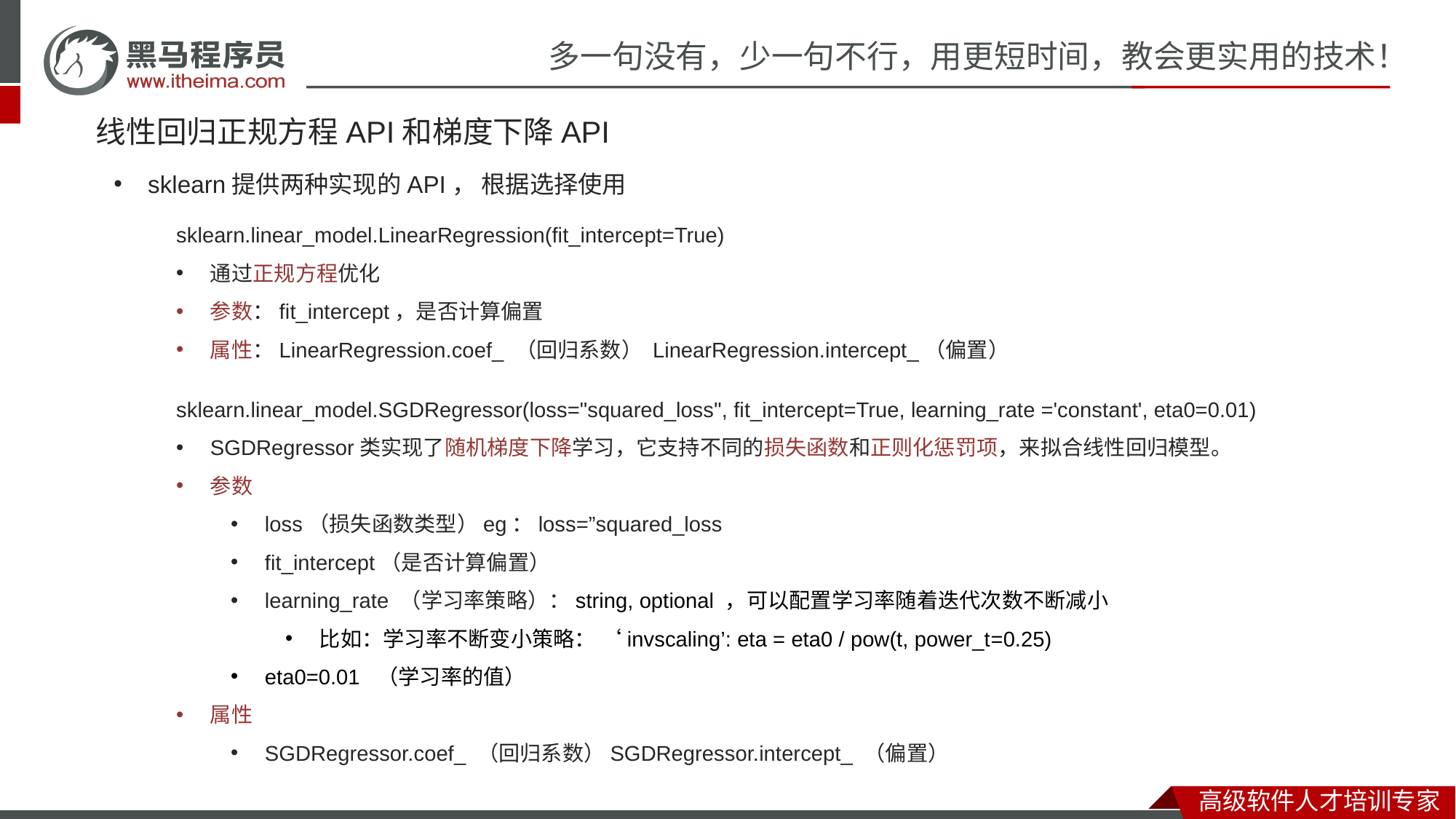

# 线性回归正规方程API和梯度下降API
sklearn提供两种实现的API， 根据选择使用
sklearn.linear_model.LinearRegression(fit_intercept=True)
通过正规方程优化
参数：fit_intercept，是否计算偏置
属性：LinearRegression.coef_ （回归系数） LinearRegression.intercept_（偏置）
sklearn.linear_model.SGDRegressor(loss="squared_loss", fit_intercept=True, learning_rate ='constant', eta0=0.01)
SGDRegressor类实现了随机梯度下降学习，它支持不同的损失函数和正则化惩罚项，来拟合线性回归模型。
参数
loss（损失函数类型）eg：loss=”squared_loss
fit_intercept（是否计算偏置）
learning_rate （学习率策略）：string, optional ，可以配置学习率随着迭代次数不断减小
比如：学习率不断变小策略： ‘invscaling’: eta = eta0 / pow(t, power_t=0.25)
eta0=0.01  （学习率的值）
属性
SGDRegressor.coef_ （回归系数）SGDRegressor.intercept_ （偏置）